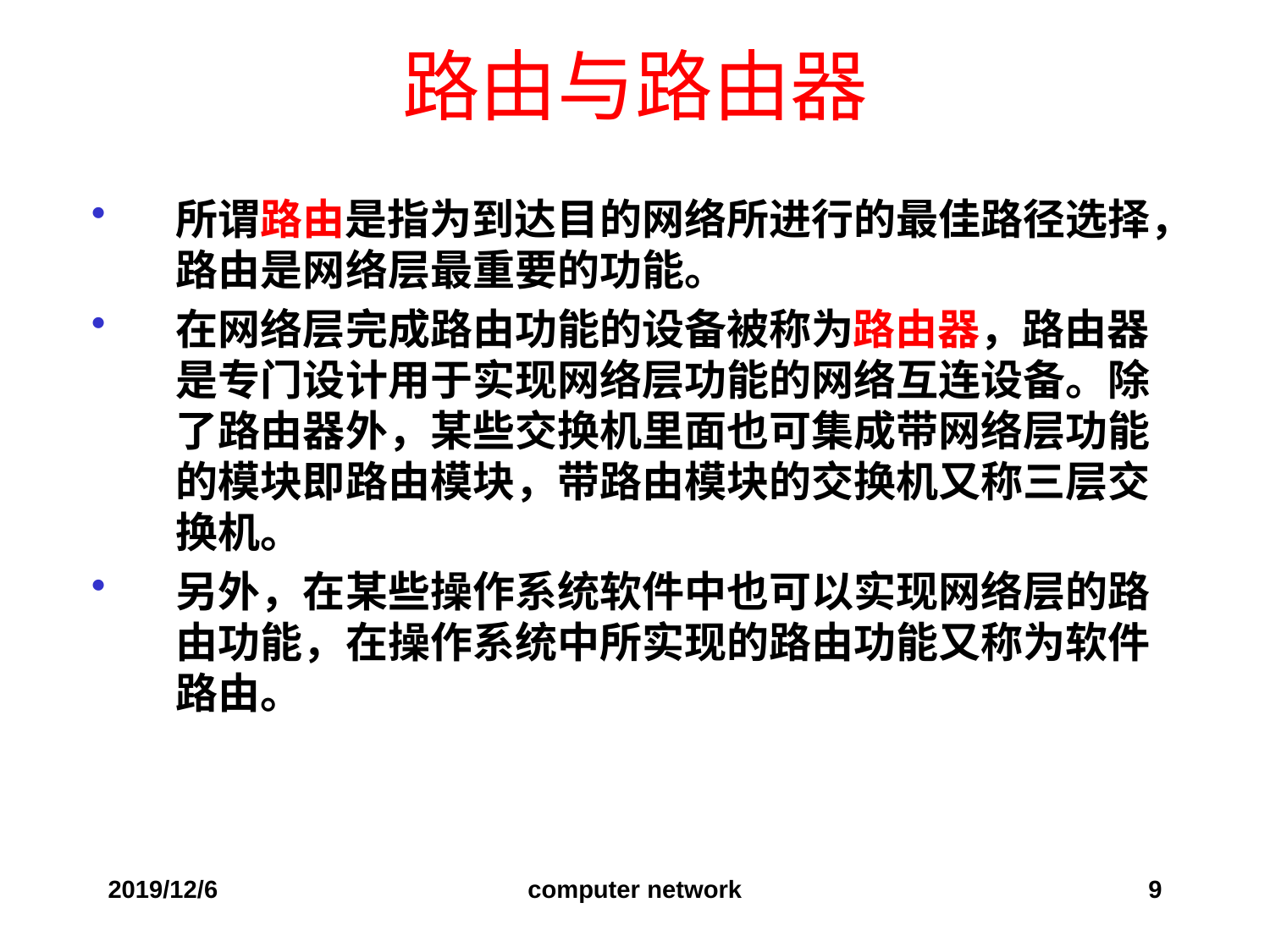

# 路由与路由器
所谓路由是指为到达目的网络所进行的最佳路径选择，路由是网络层最重要的功能。
在网络层完成路由功能的设备被称为路由器，路由器是专门设计用于实现网络层功能的网络互连设备。除了路由器外，某些交换机里面也可集成带网络层功能的模块即路由模块，带路由模块的交换机又称三层交换机。
另外，在某些操作系统软件中也可以实现网络层的路由功能，在操作系统中所实现的路由功能又称为软件路由。
2019/12/6
computer network
9